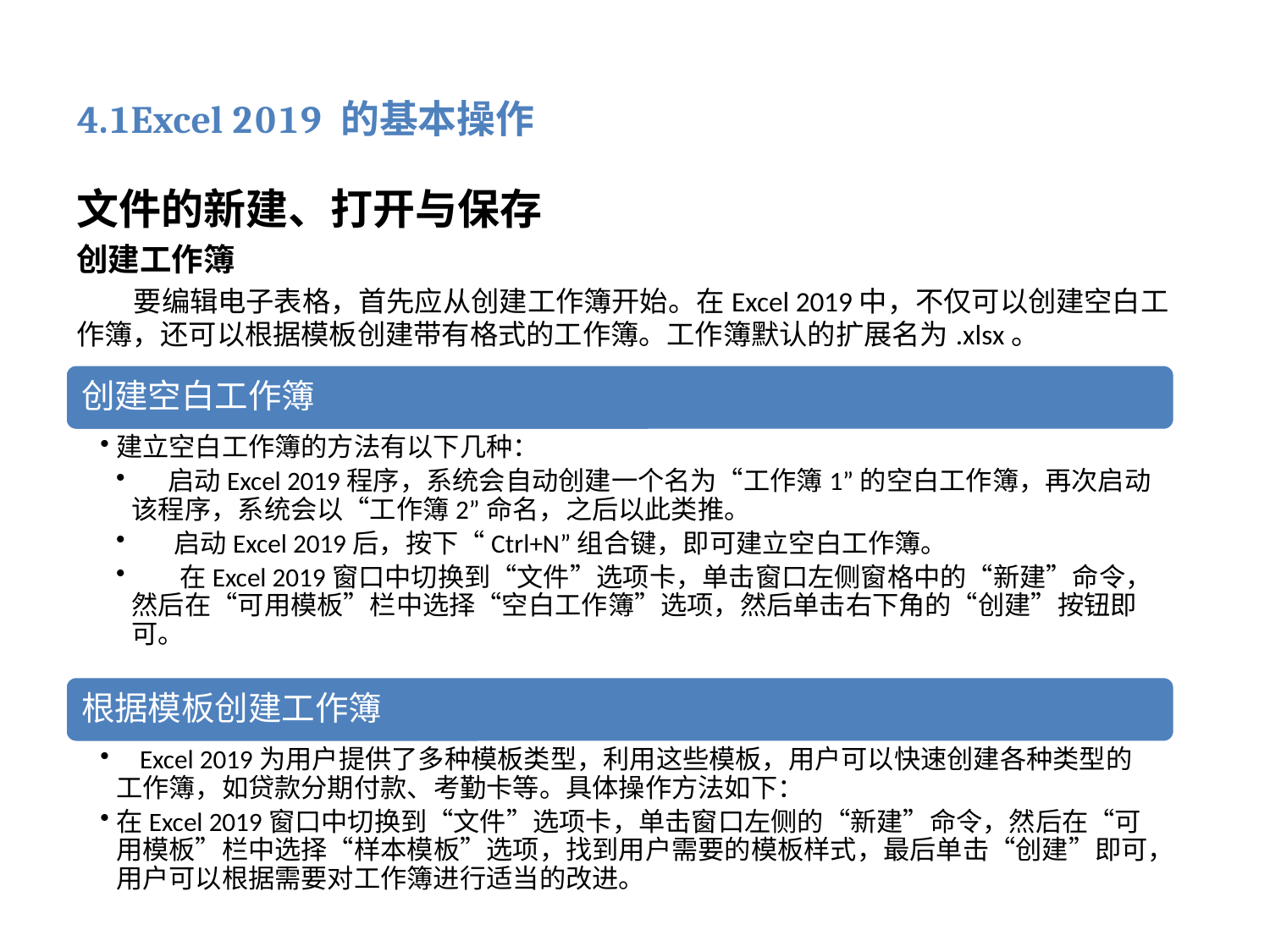

# 4.1Excel 2019 的基本操作
文件的新建、打开与保存
创建工作簿
        要编辑电子表格，首先应从创建工作簿开始。在Excel 2019中，不仅可以创建空白工作簿，还可以根据模板创建带有格式的工作簿。工作簿默认的扩展名为.xlsx。

创建空白工作簿
建立空白工作簿的方法有以下几种：
     启动Excel 2019程序，系统会自动创建一个名为“工作簿1”的空白工作簿，再次启动该程序，系统会以“工作簿2”命名，之后以此类推。
      启动Excel 2019后，按下“Ctrl+N”组合键，即可建立空白工作簿。
       在Excel 2019窗口中切换到“文件”选项卡，单击窗口左侧窗格中的“新建”命令，然后在“可用模板”栏中选择“空白工作簿”选项，然后单击右下角的“创建”按钮即可。
根据模板创建工作簿
    Excel 2019为用户提供了多种模板类型，利用这些模板，用户可以快速创建各种类型的工作簿，如贷款分期付款、考勤卡等。具体操作方法如下：
在Excel 2019窗口中切换到“文件”选项卡，单击窗口左侧的“新建”命令，然后在“可用模板”栏中选择“样本模板”选项，找到用户需要的模板样式，最后单击“创建”即可，用户可以根据需要对工作簿进行适当的改进。